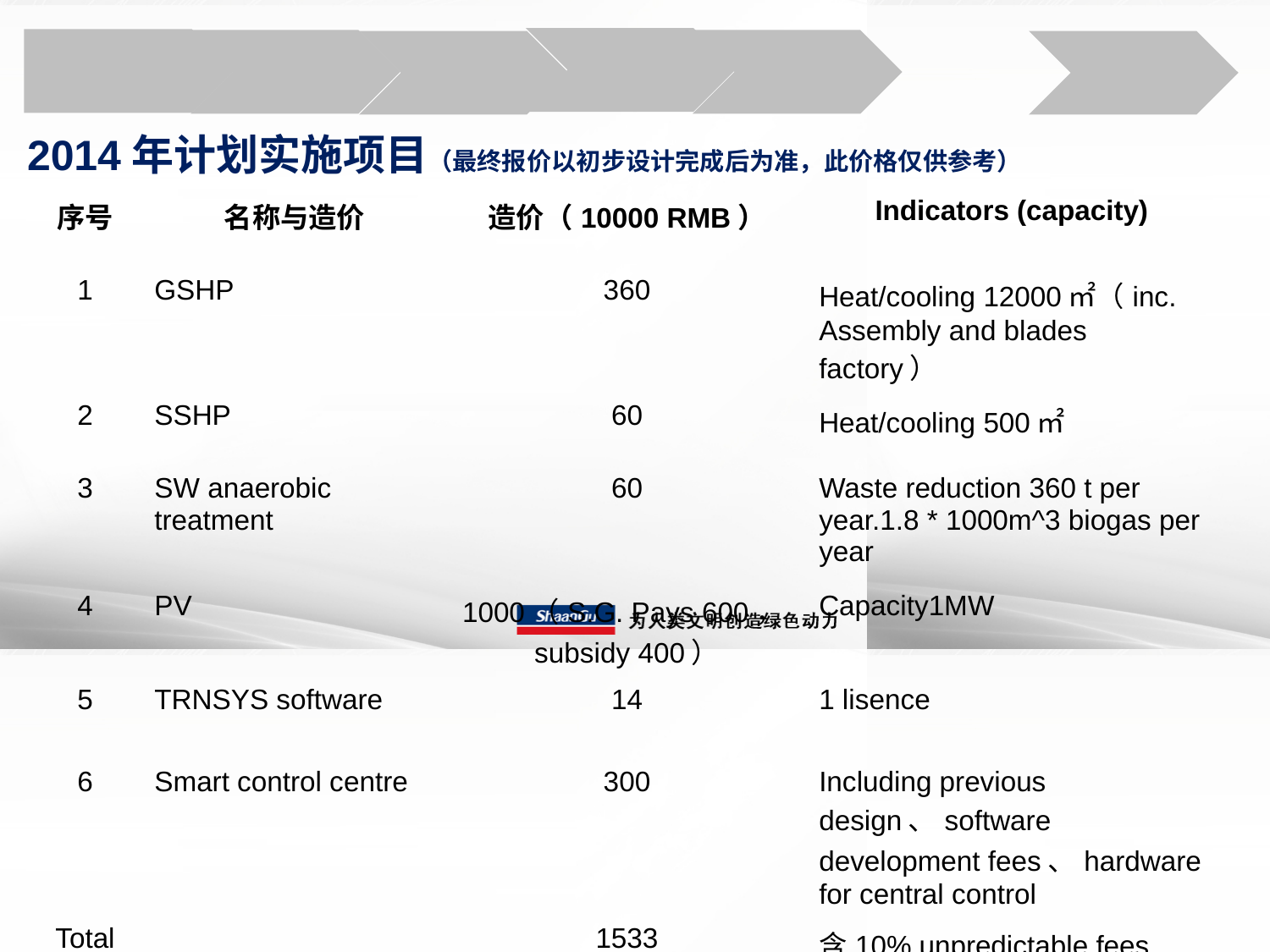

2014年计划实施项目（最终报价以初步设计完成后为准，此价格仅供参考）
| 序号 | 名称与造价 | 造价（10000 RMB） | Indicators (capacity) |
| --- | --- | --- | --- |
| 1 | GSHP | 360 | Heat/cooling 12000㎡（inc. Assembly and blades factory） |
| 2 | SSHP | 60 | Heat/cooling 500㎡ |
| 3 | SW anaerobic treatment | 60 | Waste reduction 360 t per year.1.8 \* 1000m^3 biogas per year |
| 4 | PV | 1000（S.G. Pays 600，subsidy 400） | Capacity1MW |
| 5 | TRNSYS software | 14 | 1 lisence |
| 6 | Smart control centre | 300 | Including previous design、software development fees、hardware for central control |
| Total |  | 1533 | 含10% unpredictable fees included in total |